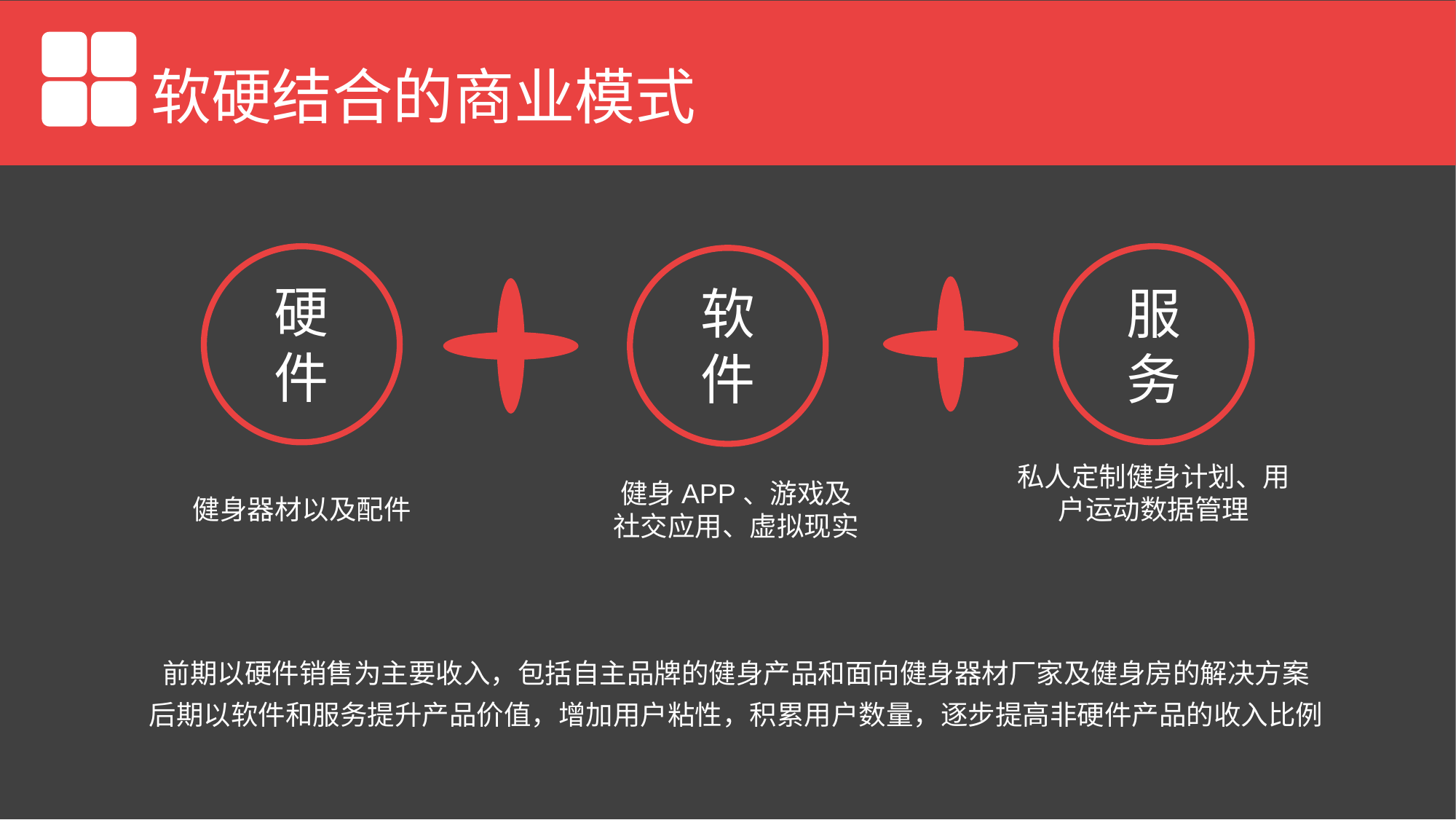

软硬结合的商业模式

硬
件
软
件
服
务

私人定制健身计划、用户运动数据管理
健身APP、游戏及
社交应用、虚拟现实
健身器材以及配件
前期以硬件销售为主要收入，包括自主品牌的健身产品和面向健身器材厂家及健身房的解决方案
后期以软件和服务提升产品价值，增加用户粘性，积累用户数量，逐步提高非硬件产品的收入比例